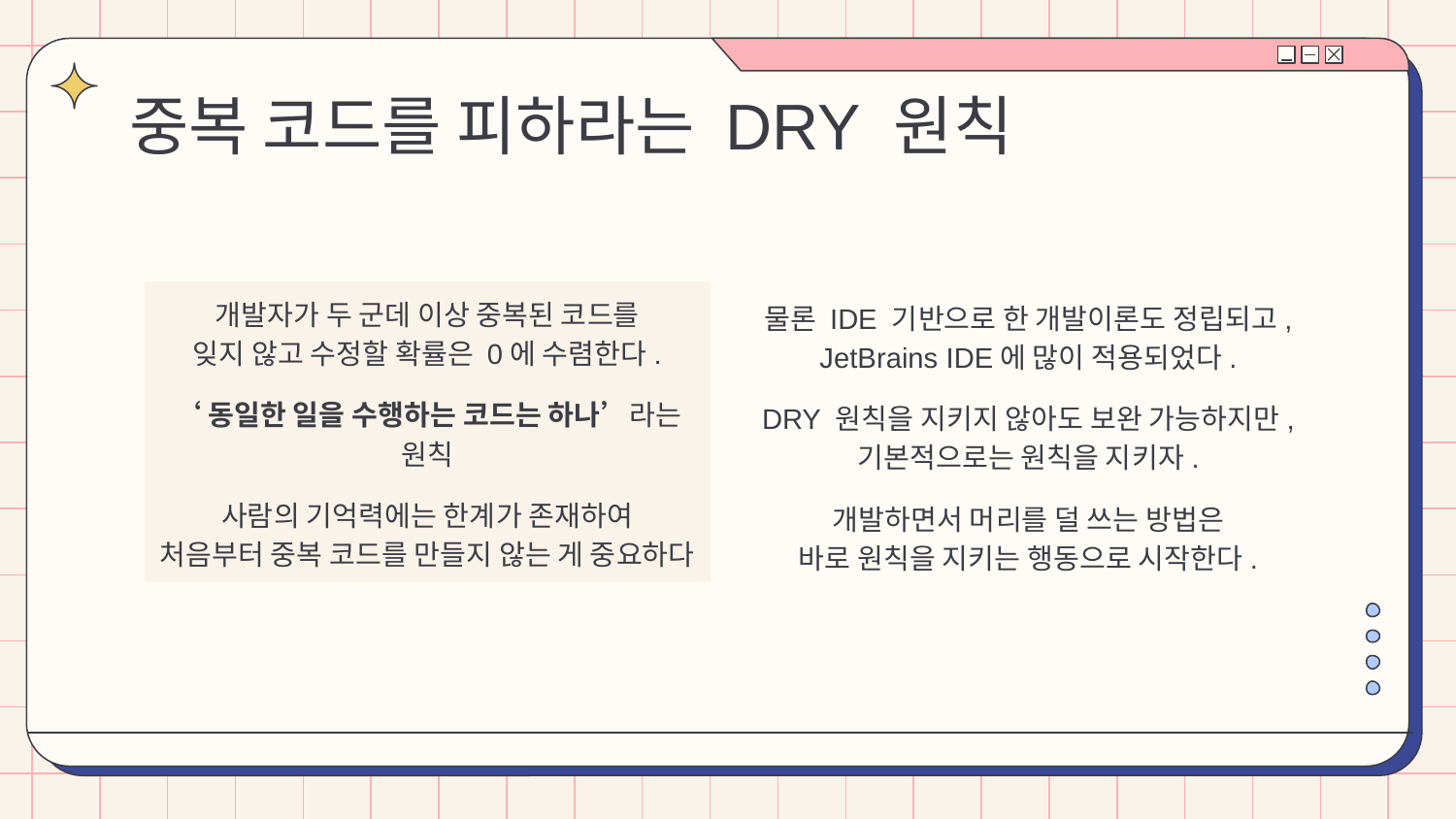

# 중복 코드를 피하라는 DRY 원칙
개발자가 두 군데 이상 중복된 코드를
잊지 않고 수정할 확률은 0에 수렴한다.

‘동일한 일을 수행하는 코드는 하나’라는 원칙

사람의 기억력에는 한계가 존재하여
처음부터 중복 코드를 만들지 않는 게 중요하다
물론 IDE 기반으로 한 개발이론도 정립되고, JetBrains IDE에 많이 적용되었다.

DRY 원칙을 지키지 않아도 보완 가능하지만,
기본적으로는 원칙을 지키자.

개발하면서 머리를 덜 쓰는 방법은
바로 원칙을 지키는 행동으로 시작한다.